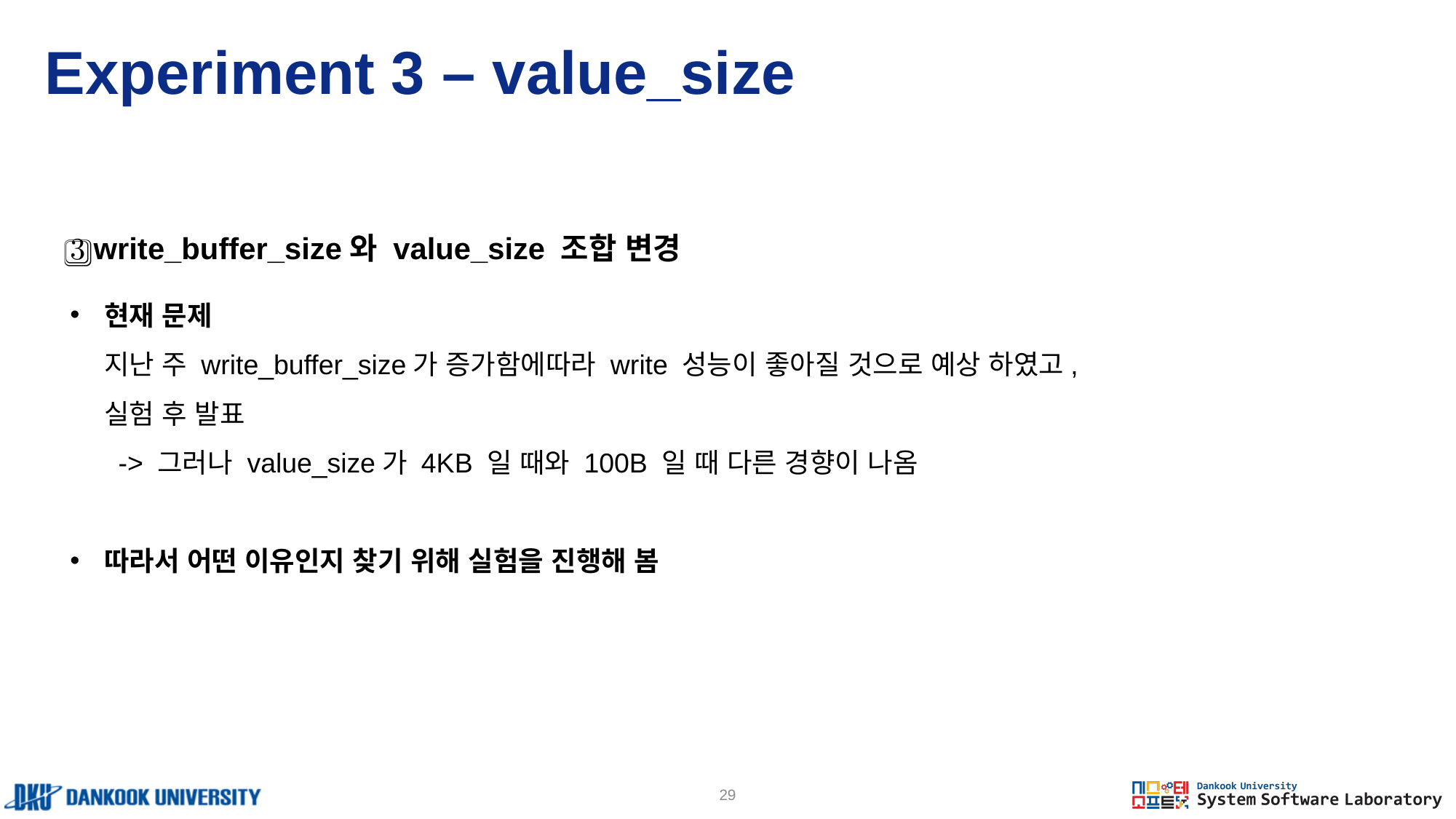

# Experiment 3 – value_size
3️⃣ write_buffer_size와 value_size 조합 변경

현재 문제
지난 주 write_buffer_size가 증가함에따라 write 성능이 좋아질 것으로 예상 하였고, 실험 후 발표
 -> 그러나 value_size가 4KB 일 때와 100B 일 때 다른 경향이 나옴

따라서 어떤 이유인지 찾기 위해 실험을 진행해 봄
29